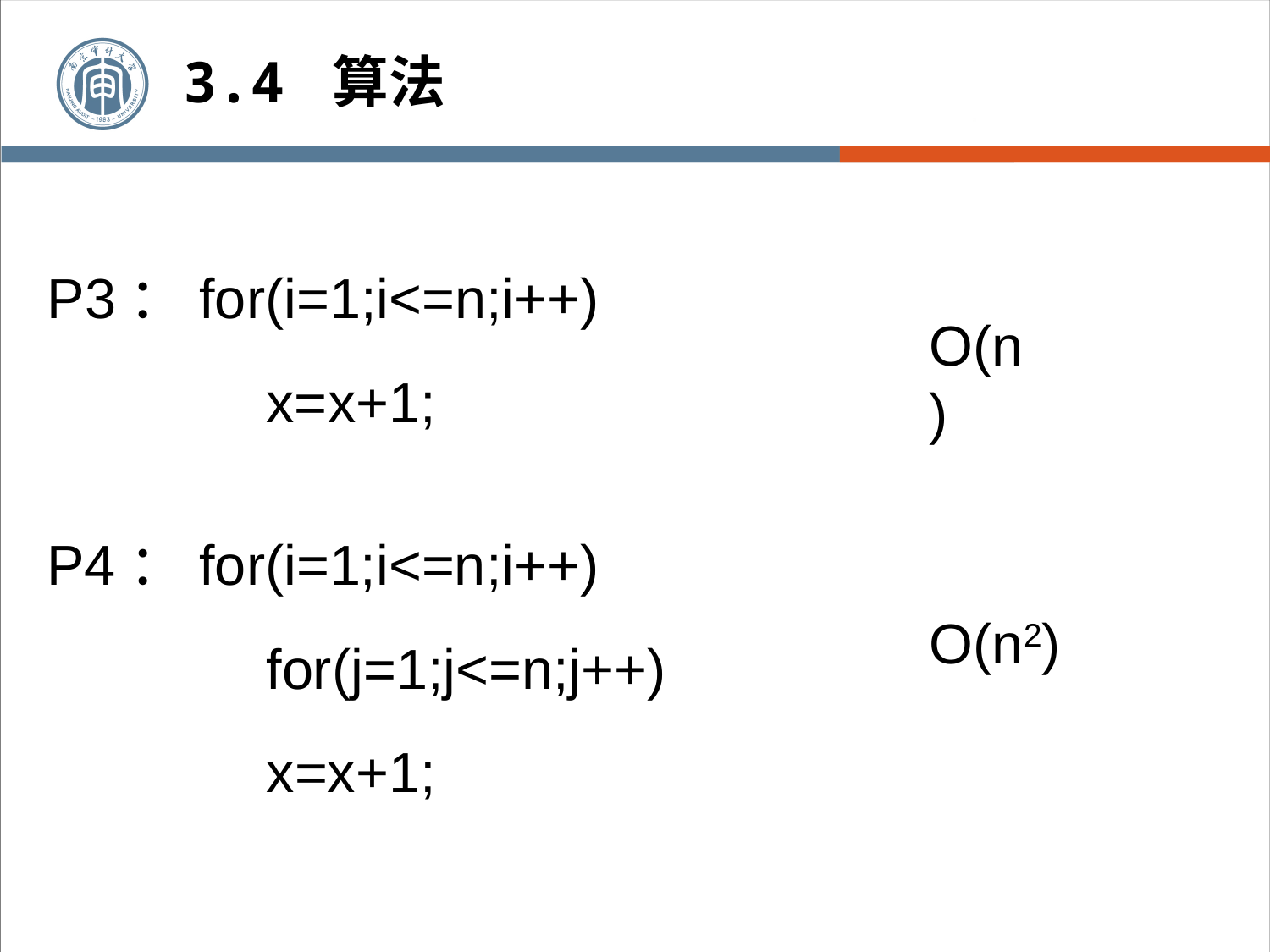

3.4 算法
P3：for(i=1;i<=n;i++)
              x=x+1;
O(n)
P4：for(i=1;i<=n;i++)
              for(j=1;j<=n;j++)
              x=x+1;
O(n2)